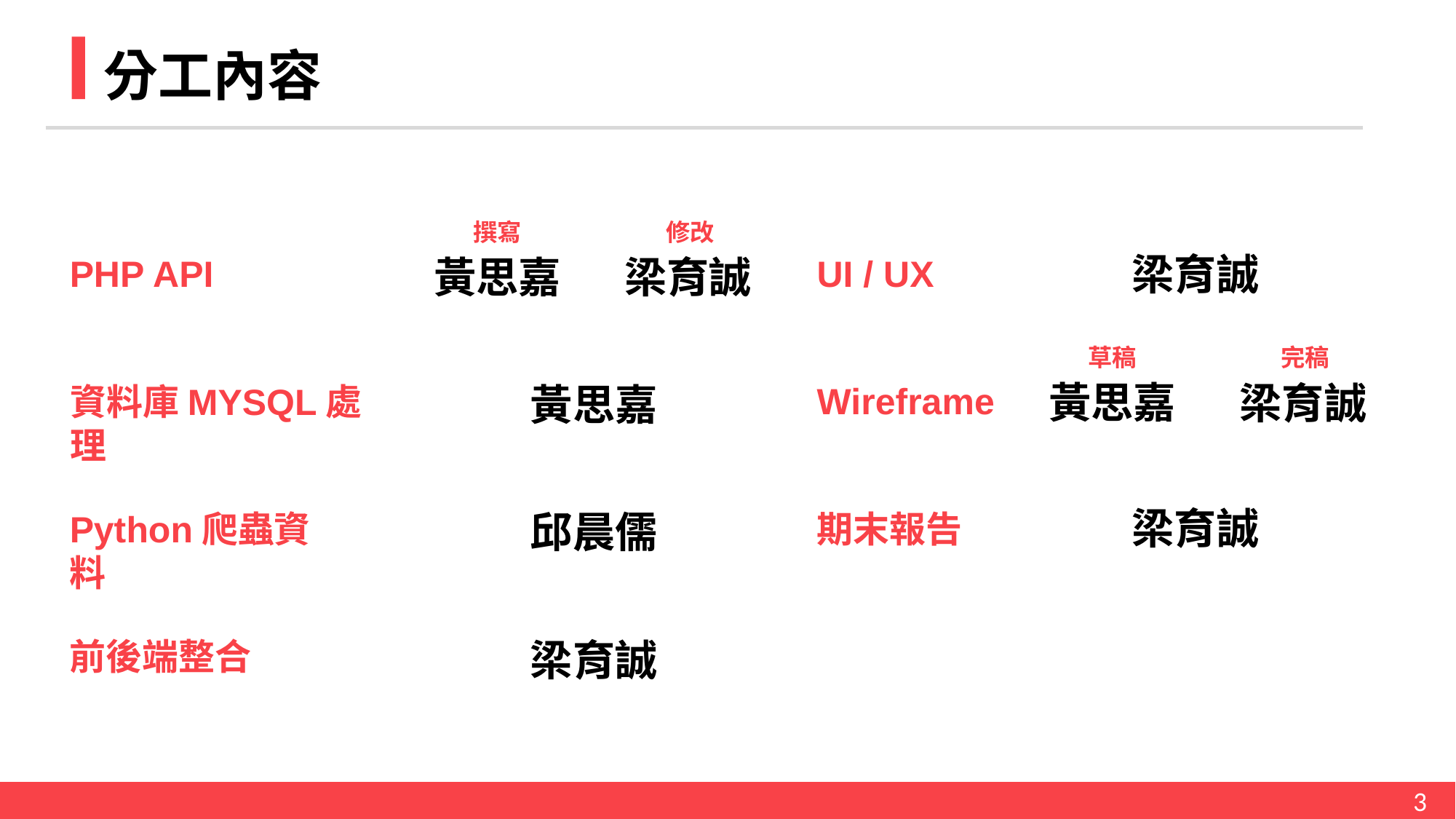

分工內容

撰寫
黃思嘉
修改
梁育誠
梁育誠
UI / UX
PHP API
資料庫MYSQL處理
Python爬蟲資料
前後端整合
草稿
黃思嘉
完稿
梁育誠
黃思嘉
Wireframe
梁育誠
邱晨儒
期末報告
梁育誠
3